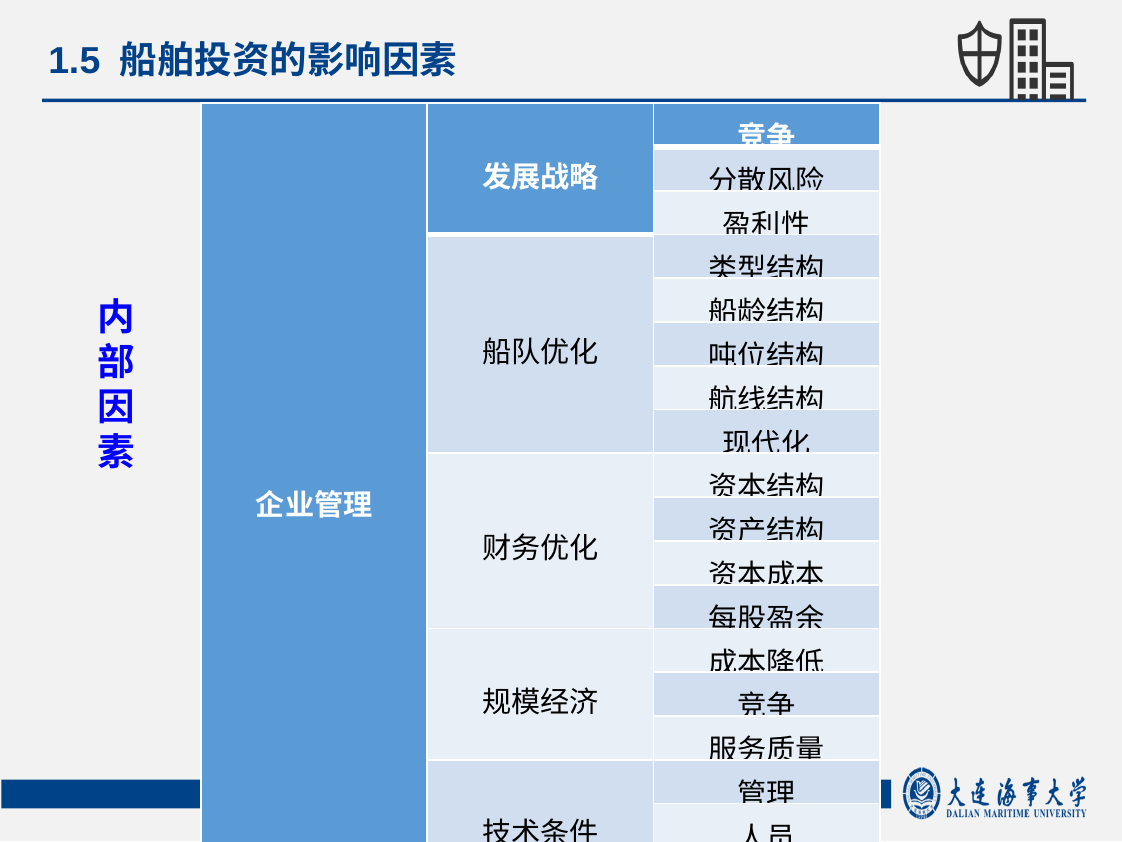

1.5 船舶投资的影响因素
| 企业管理 | 发展战略 | 竞争 |
| --- | --- | --- |
|  |  | 分散风险 |
|  |  | 盈利性 |
|  | 船队优化 | 类型结构 |
|  |  | 船龄结构 |
|  |  | 吨位结构 |
|  |  | 航线结构 |
|  |  | 现代化 |
|  | 财务优化 | 资本结构 |
|  |  | 资产结构 |
|  |  | 资本成本 |
|  |  | 每股盈余 |
|  | 规模经济 | 成本降低 |
|  |  | 竞争 |
|  |  | 服务质量 |
|  | 技术条件 | 管理 |
|  |  | 人员 |
|  |  | 信息 |

内部因素